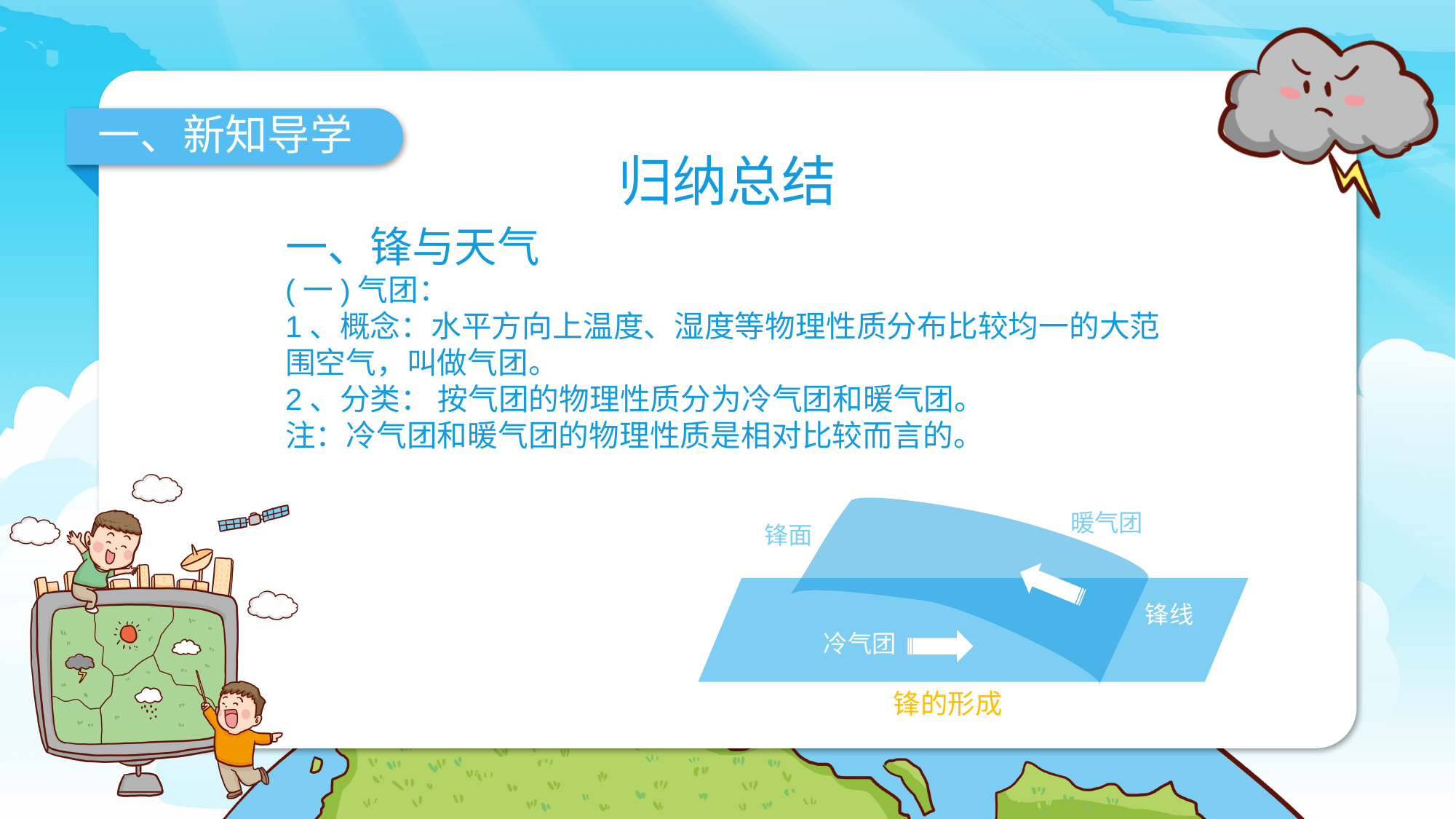

一、新知导学
归纳总结
一、锋与天气
(一)气团：
1、概念：水平方向上温度、湿度等物理性质分布比较均一的大范围空气，叫做气团。
2、分类： 按气团的物理性质分为冷气团和暖气团。
注：冷气团和暖气团的物理性质是相对比较而言的。

暖气团
锋面
锋线
冷气团
锋的形成